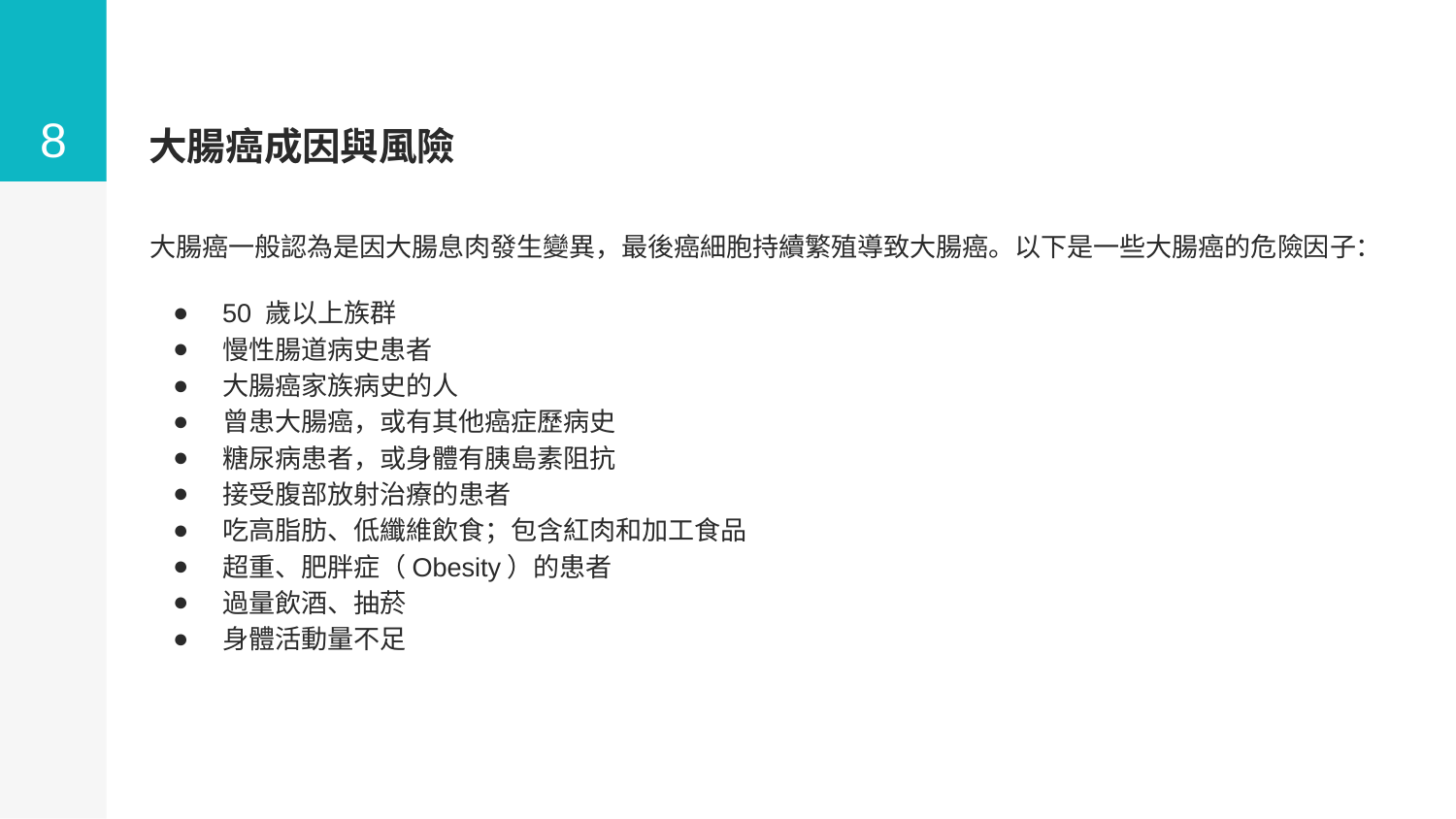

8
# 大腸癌成因與風險
大腸癌一般認為是因大腸息肉發生變異，最後癌細胞持續繁殖導致大腸癌。以下是一些大腸癌的危險因子：
50 歲以上族群
慢性腸道病史患者
大腸癌家族病史的人
曾患大腸癌，或有其他癌症歷病史
糖尿病患者，或身體有胰島素阻抗
接受腹部放射治療的患者
吃高脂肪、低纖維飲食；包含紅肉和加工食品
超重、肥胖症（Obesity）的患者
過量飲酒、抽菸
身體活動量不足